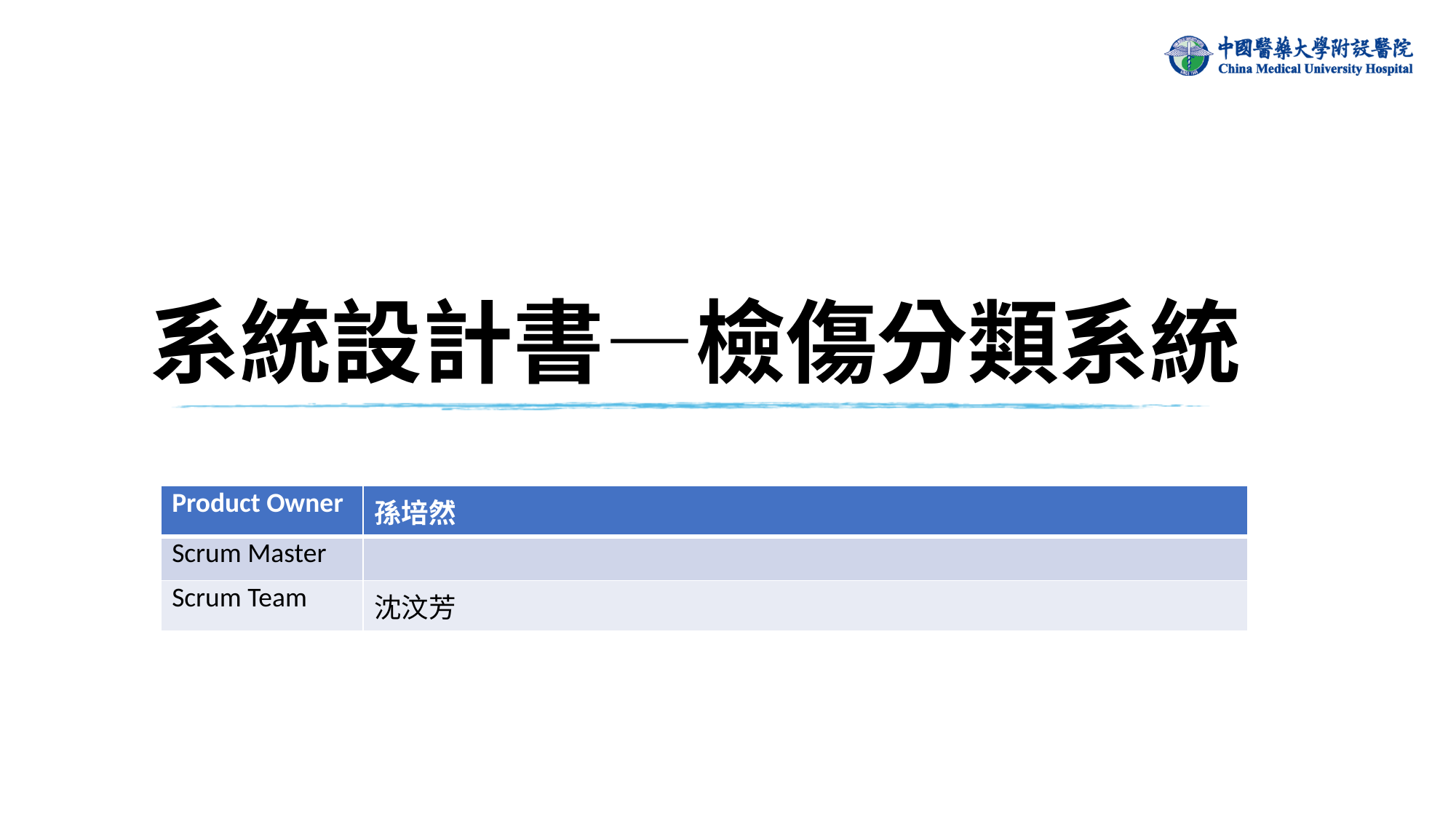

# 系統設計書—檢傷分類系統
| Product Owner | 孫培然 |
| --- | --- |
| Scrum Master |  |
| Scrum Team | 沈汶芳 |